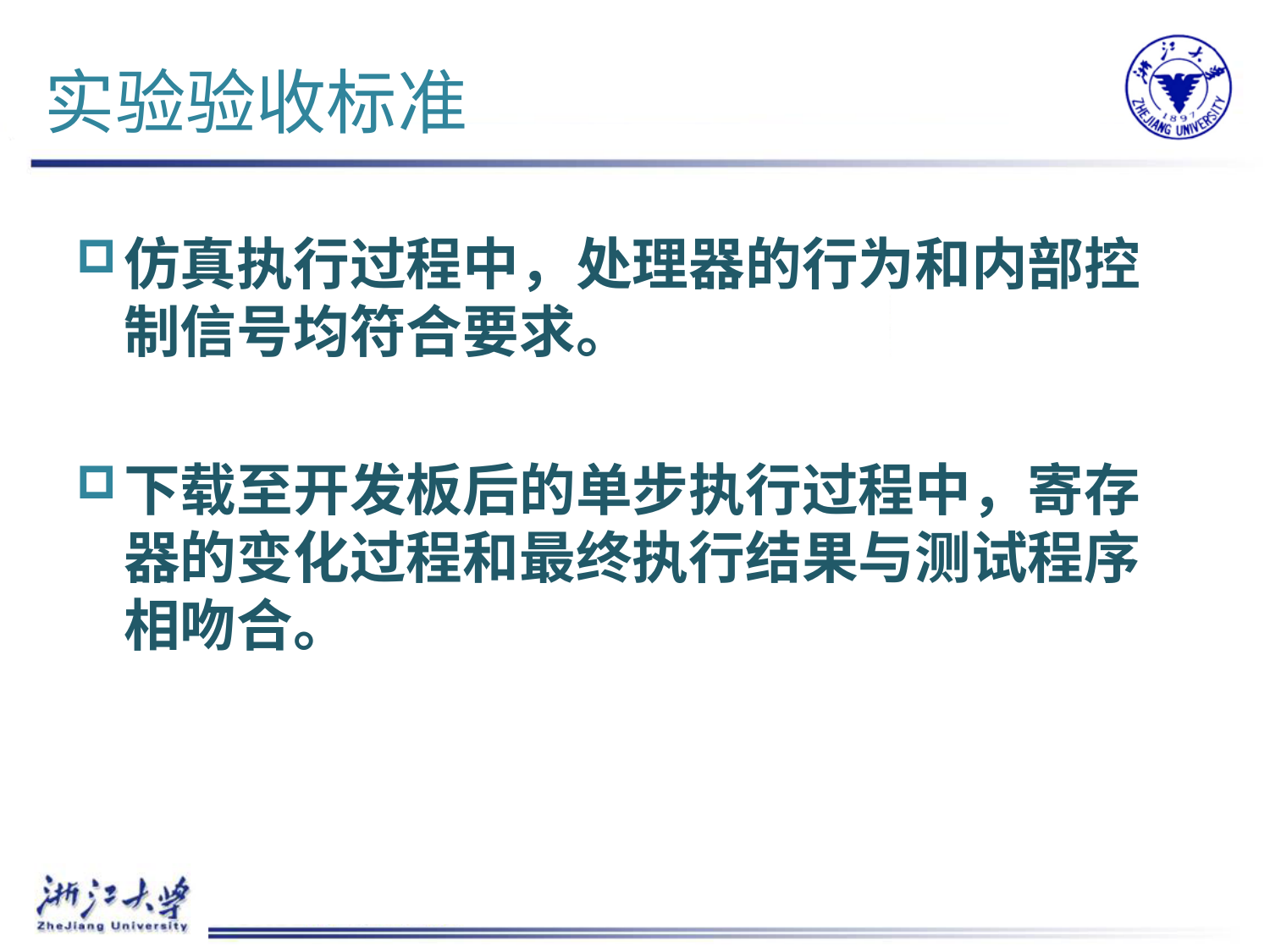

# 实验验收标准
仿真执行过程中，处理器的行为和内部控制信号均符合要求。

下载至开发板后的单步执行过程中，寄存器的变化过程和最终执行结果与测试程序相吻合。